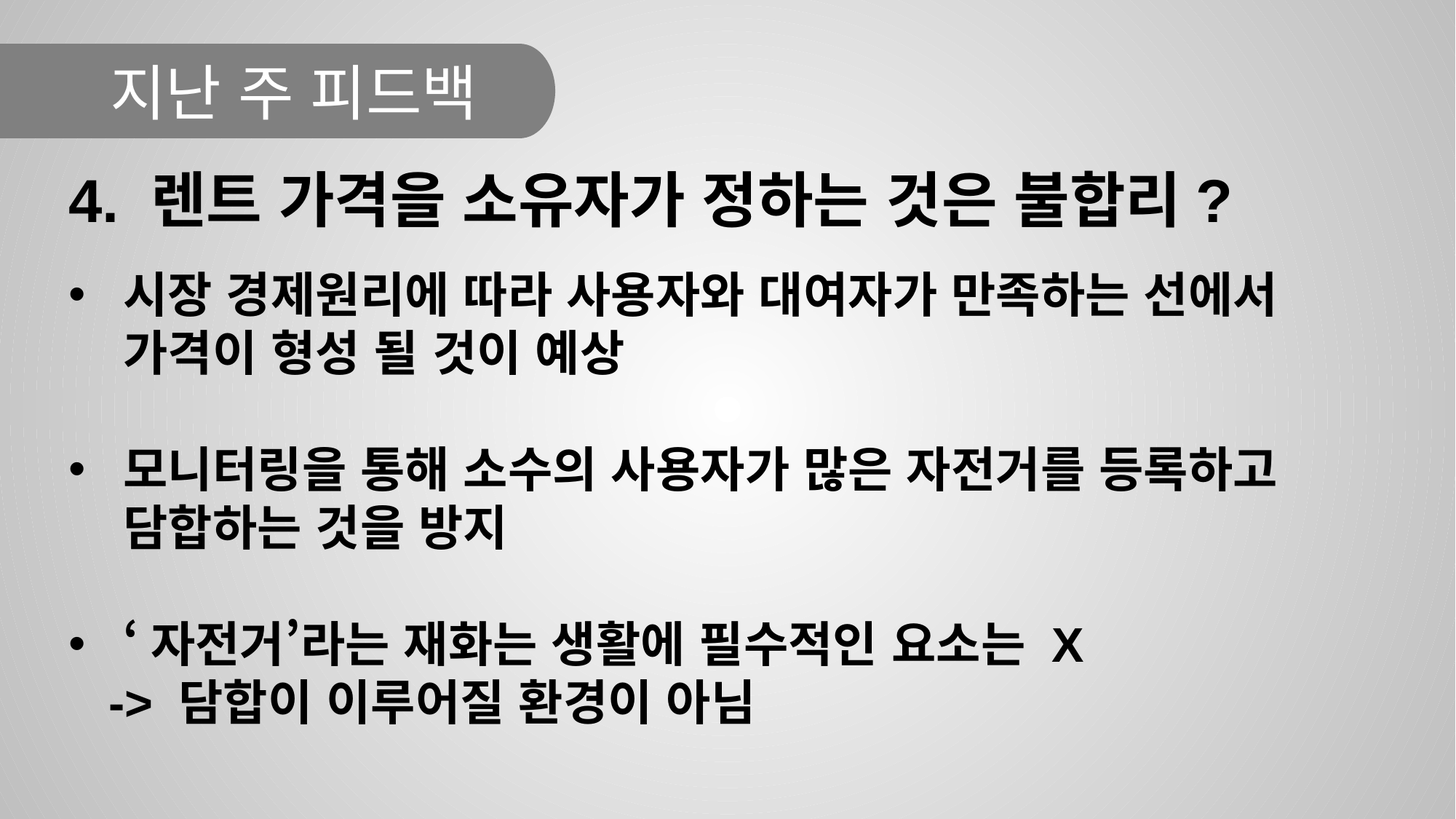

지난 주 피드백
4. 렌트 가격을 소유자가 정하는 것은 불합리?
시장 경제원리에 따라 사용자와 대여자가 만족하는 선에서 가격이 형성 될 것이 예상

모니터링을 통해 소수의 사용자가 많은 자전거를 등록하고 담합하는 것을 방지

‘자전거’라는 재화는 생활에 필수적인 요소는 X
   -> 담합이 이루어질 환경이 아님